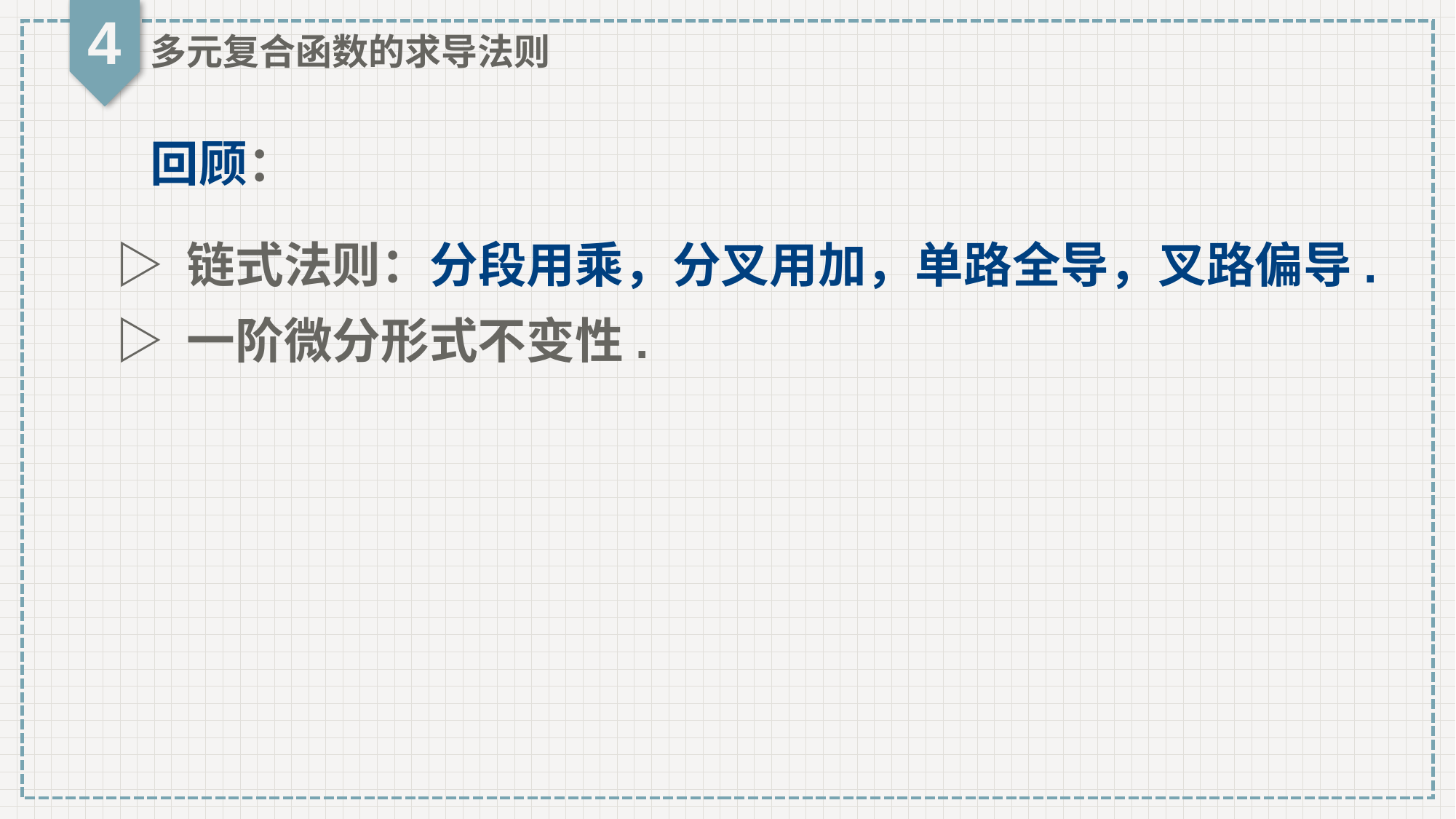

4
多元复合函数的求导法则
回顾：
▷ 链式法则：分段用乘，分叉用加，单路全导，叉路偏导.
▷ 一阶微分形式不变性.